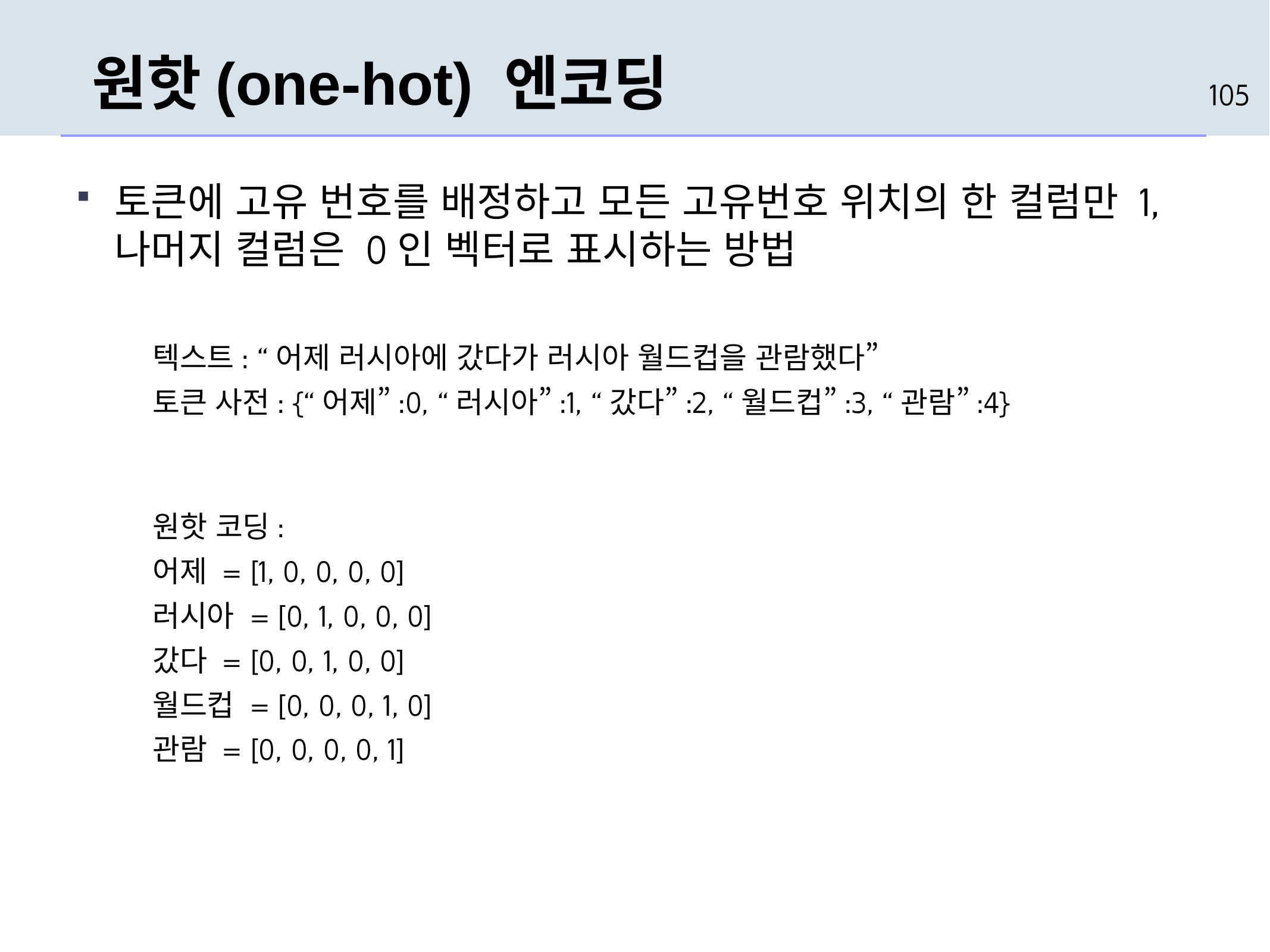

# 원핫(one-hot) 엔코딩
105
토큰에 고유 번호를 배정하고 모든 고유번호 위치의 한 컬럼만 1, 나머지 컬럼은 0인 벡터로 표시하는 방법

텍스트: “어제 러시아에 갔다가 러시아 월드컵을 관람했다”
토큰 사전: {“어제”:0, “러시아”:1, “갔다”:2, “월드컵”:3, “관람”:4}

원핫 코딩:
어제 = [1, 0, 0, 0, 0]
러시아 = [0, 1, 0, 0, 0]
갔다 = [0, 0, 1, 0, 0]
월드컵 = [0, 0, 0, 1, 0]
관람 = [0, 0, 0, 0, 1]